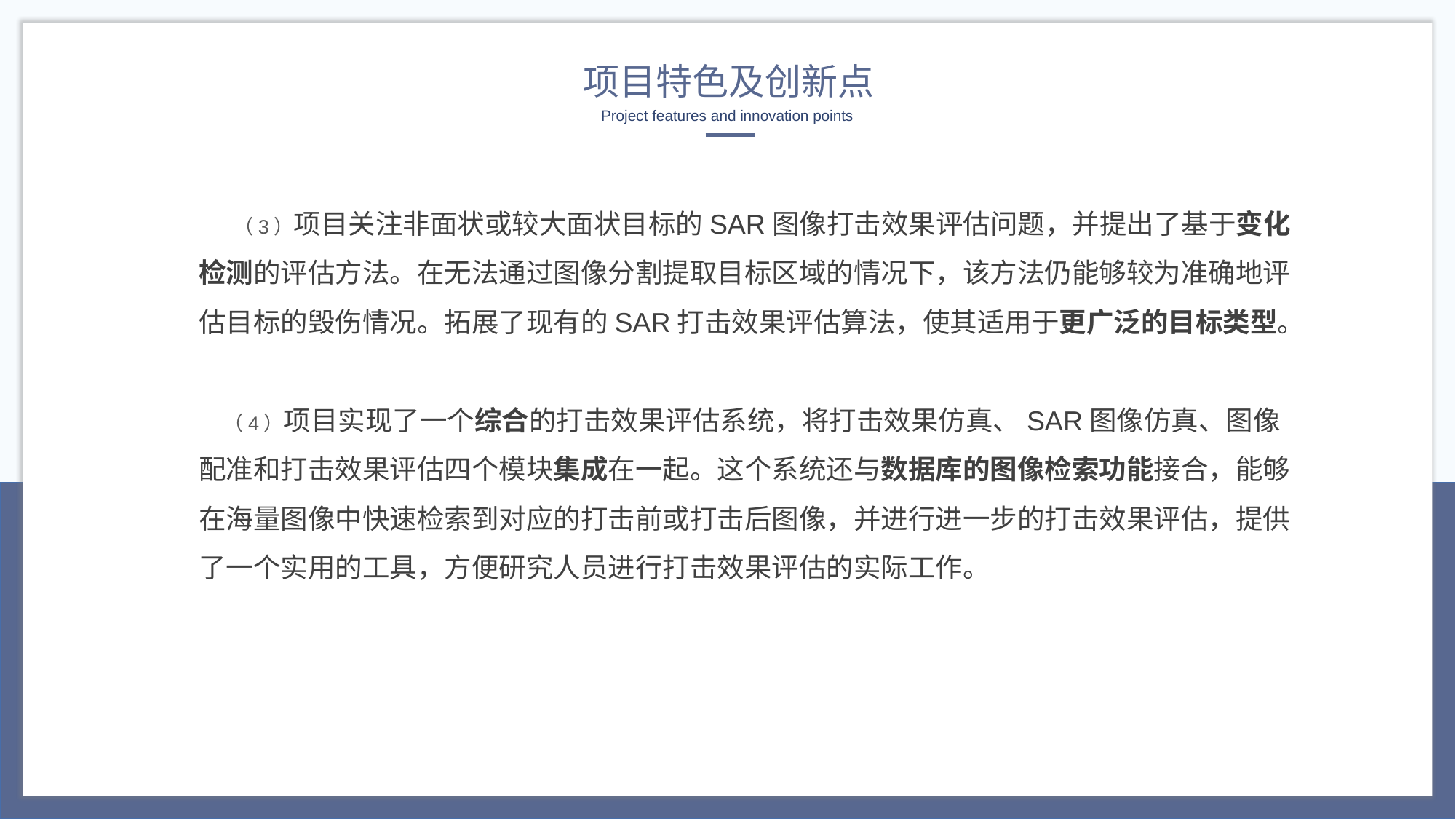

项目特色及创新点
Project features and innovation points
       （3）项目关注非面状或较大面状目标的SAR图像打击效果评估问题，并提出了基于变化检测的评估方法。在无法通过图像分割提取目标区域的情况下，该方法仍能够较为准确地评估目标的毁伤情况。拓展了现有的SAR打击效果评估算法，使其适用于更广泛的目标类型。

   （4）项目实现了一个综合的打击效果评估系统，将打击效果仿真、SAR图像仿真、图像配准和打击效果评估四个模块集成在一起。这个系统还与数据库的图像检索功能接合，能够在海量图像中快速检索到对应的打击前或打击后图像，并进行进一步的打击效果评估，提供了一个实用的工具，方便研究人员进行打击效果评估的实际工作。
添加小标题
单击此处输入你的正文，文字是您思想的提炼，为了最终演示发布的良好效果，请尽量言简意赅的阐述观点。